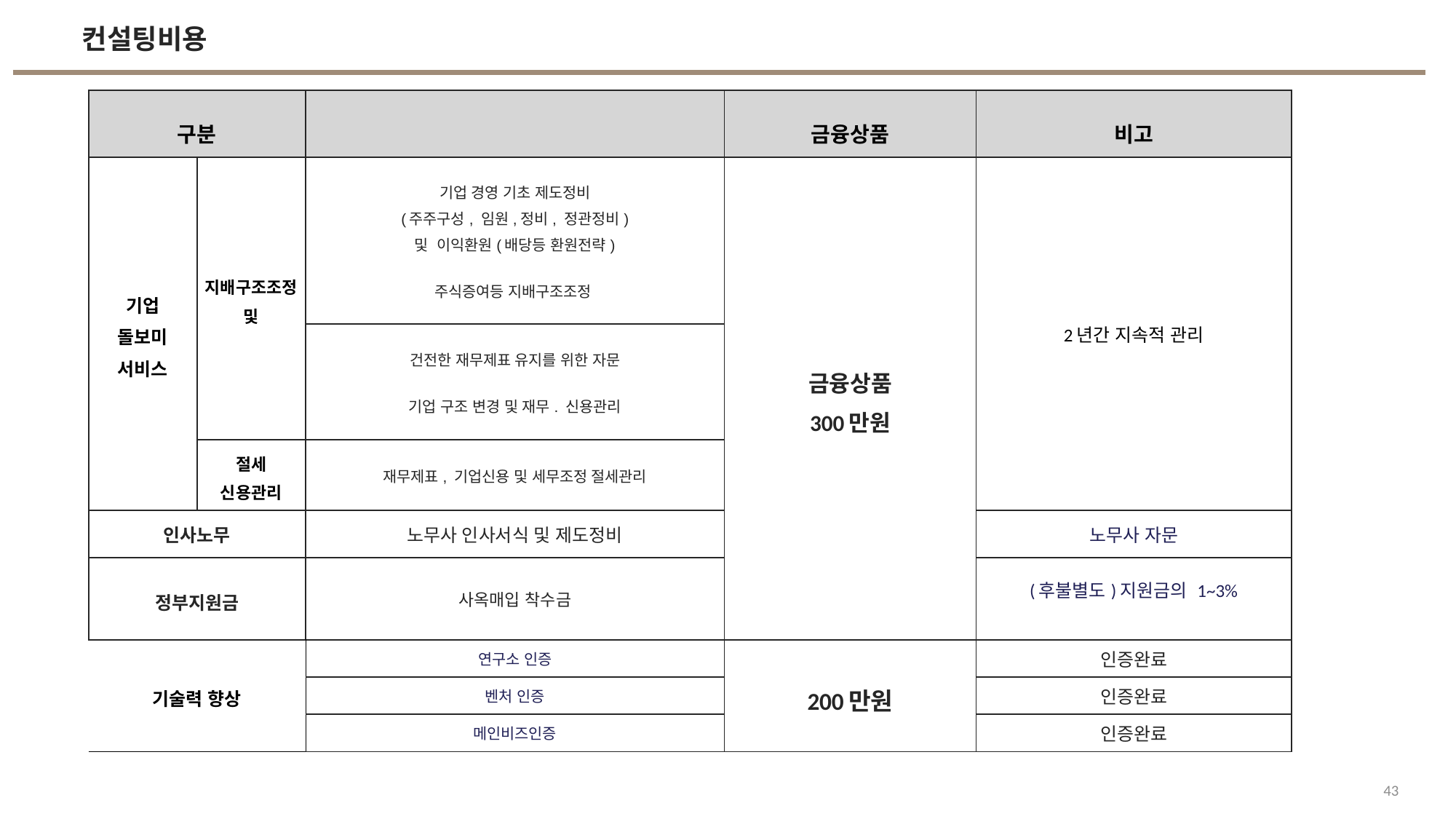

컨설팅비용
| 구분 |  |  | 금융상품 | 비고 |
| --- | --- | --- | --- | --- |
| 기업 돌보미 서비스 | 지배구조조정 및 | 기업 경영 기초 제도정비 (주주구성, 임원,정비, 정관정비) 및 이익환원(배당등 환원전략) 주식증여등 지배구조조정 | 금융상품 300만원 | 2년간 지속적 관리 |
|  |  | 건전한 재무제표 유지를 위한 자문 기업 구조 변경 및 재무. 신용관리 |  |  |
|  | 절세 신용관리 | 재무제표, 기업신용 및 세무조정 절세관리 |  |  |
| 인사노무 |  | 노무사 인사서식 및 제도정비 |  | 노무사 자문 |
| 정부지원금 |  | 사옥매입 착수금 |  | (후불별도)지원금의 1~3% |
| 기술력 향상 |  | 연구소 인증 | 200만원 | 인증완료 |
|  |  | 벤처 인증 |  | 인증완료 |
|  |  | 메인비즈인증 |  | 인증완료 |
43